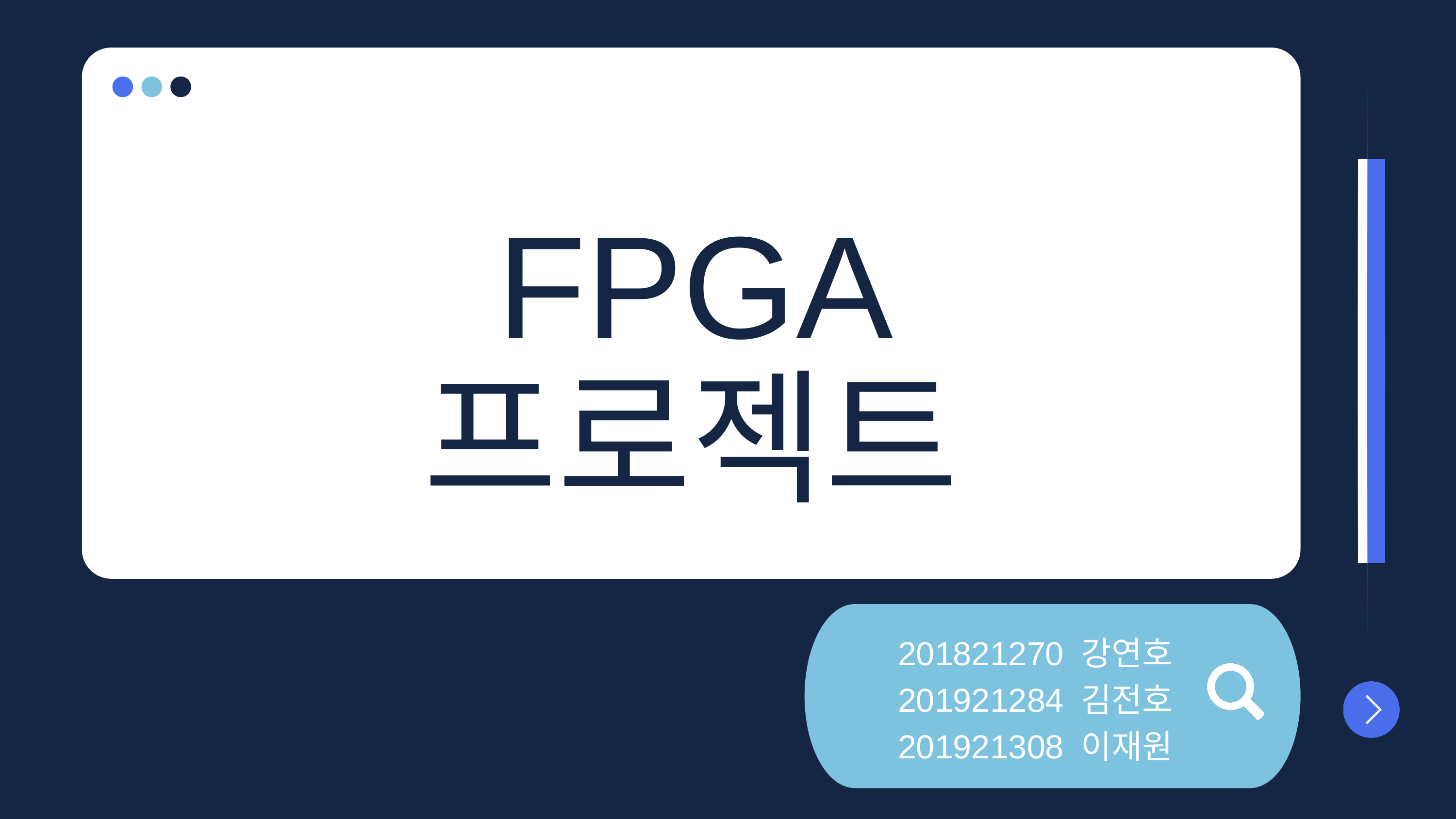

FPGA 프로젝트

201821270 강연호
201921284 김전호
201921308 이재원